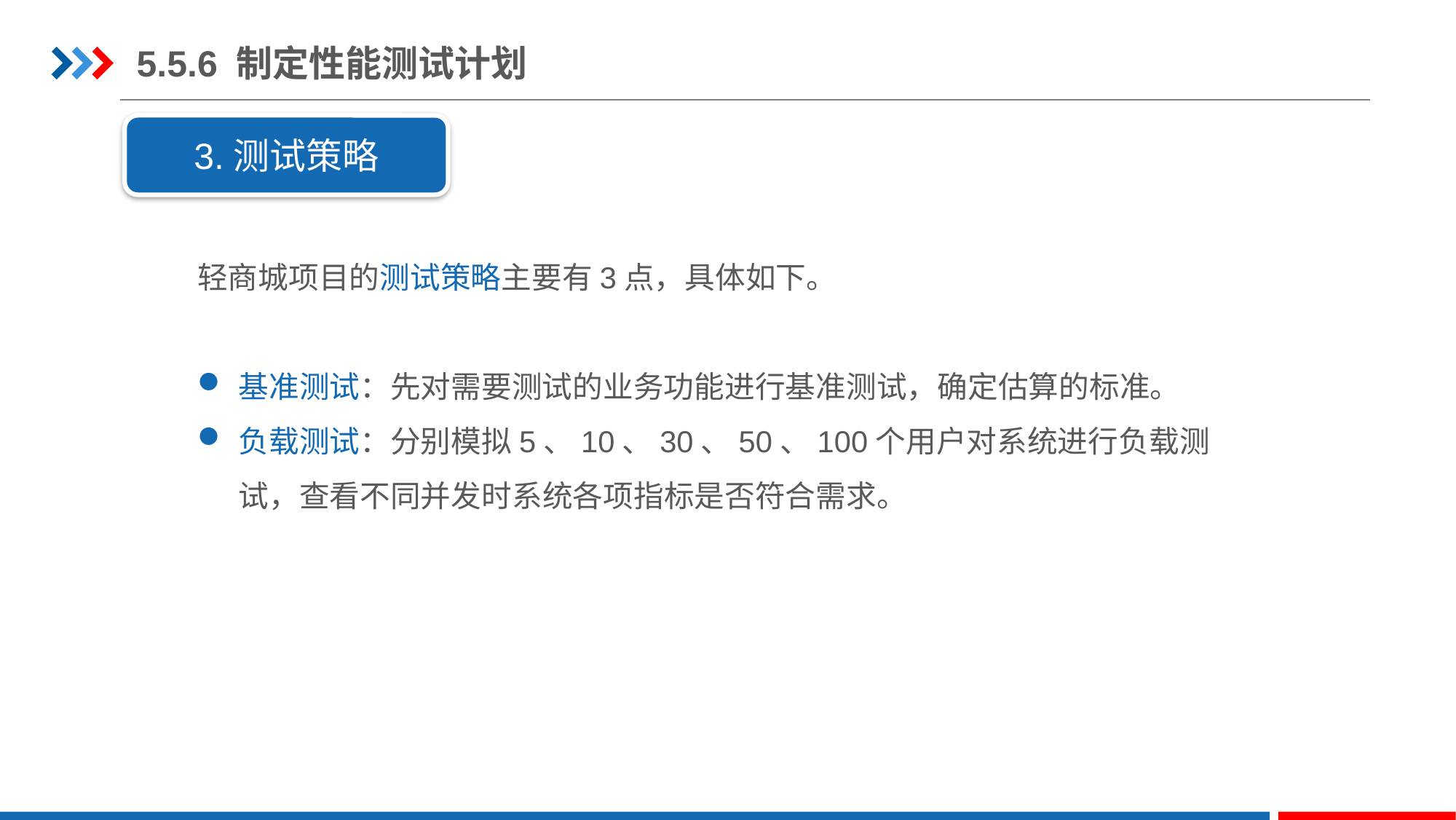

5.5.6 制定性能测试计划
3.测试策略
轻商城项目的测试策略主要有3点，具体如下。

基准测试：先对需要测试的业务功能进行基准测试，确定估算的标准。
负载测试：分别模拟5、10、30、50、100个用户对系统进行负载测试，查看不同并发时系统各项指标是否符合需求。